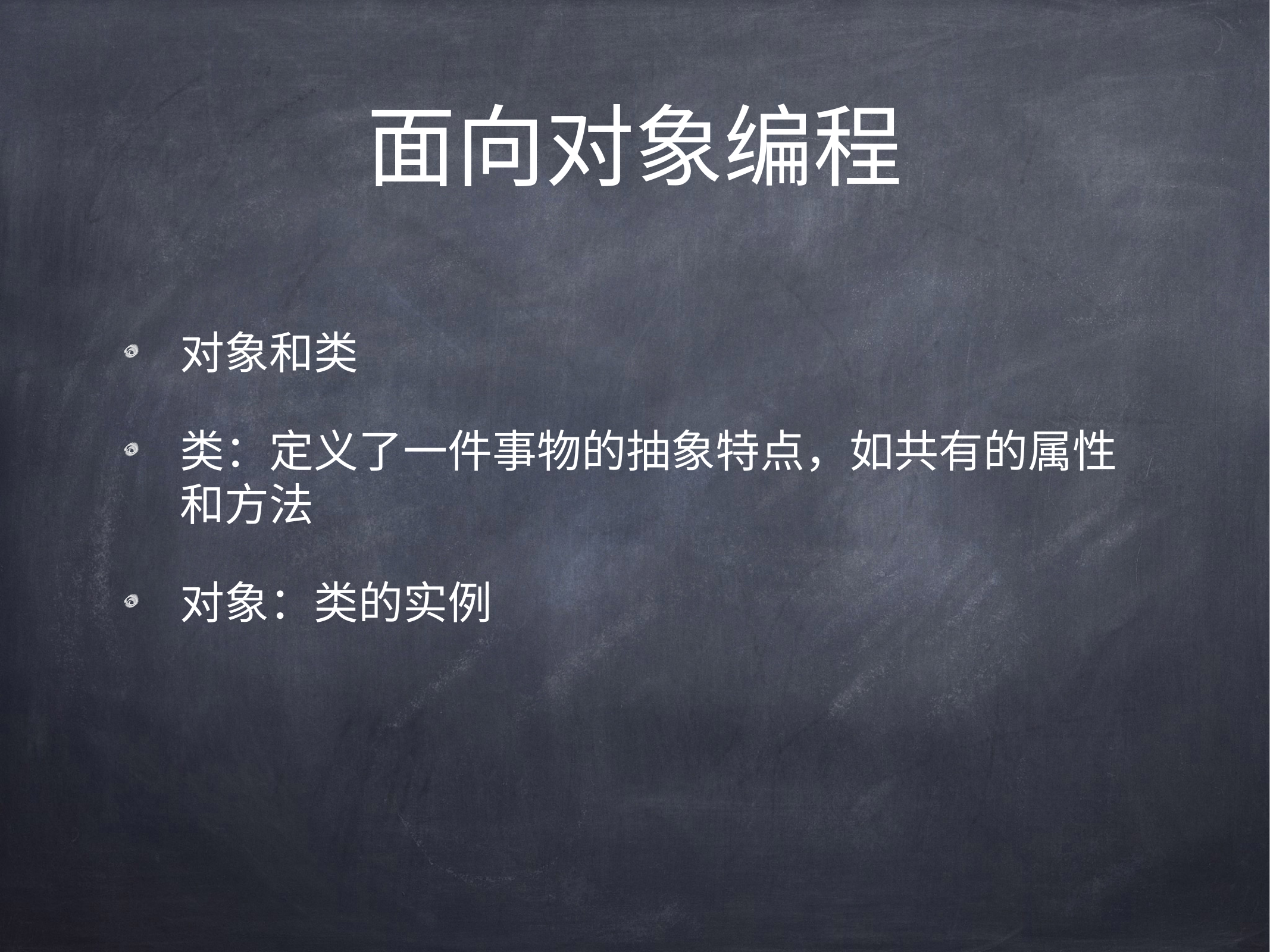

# 面向对象编程
对象和类
类：定义了一件事物的抽象特点，如共有的属性和方法
对象：类的实例